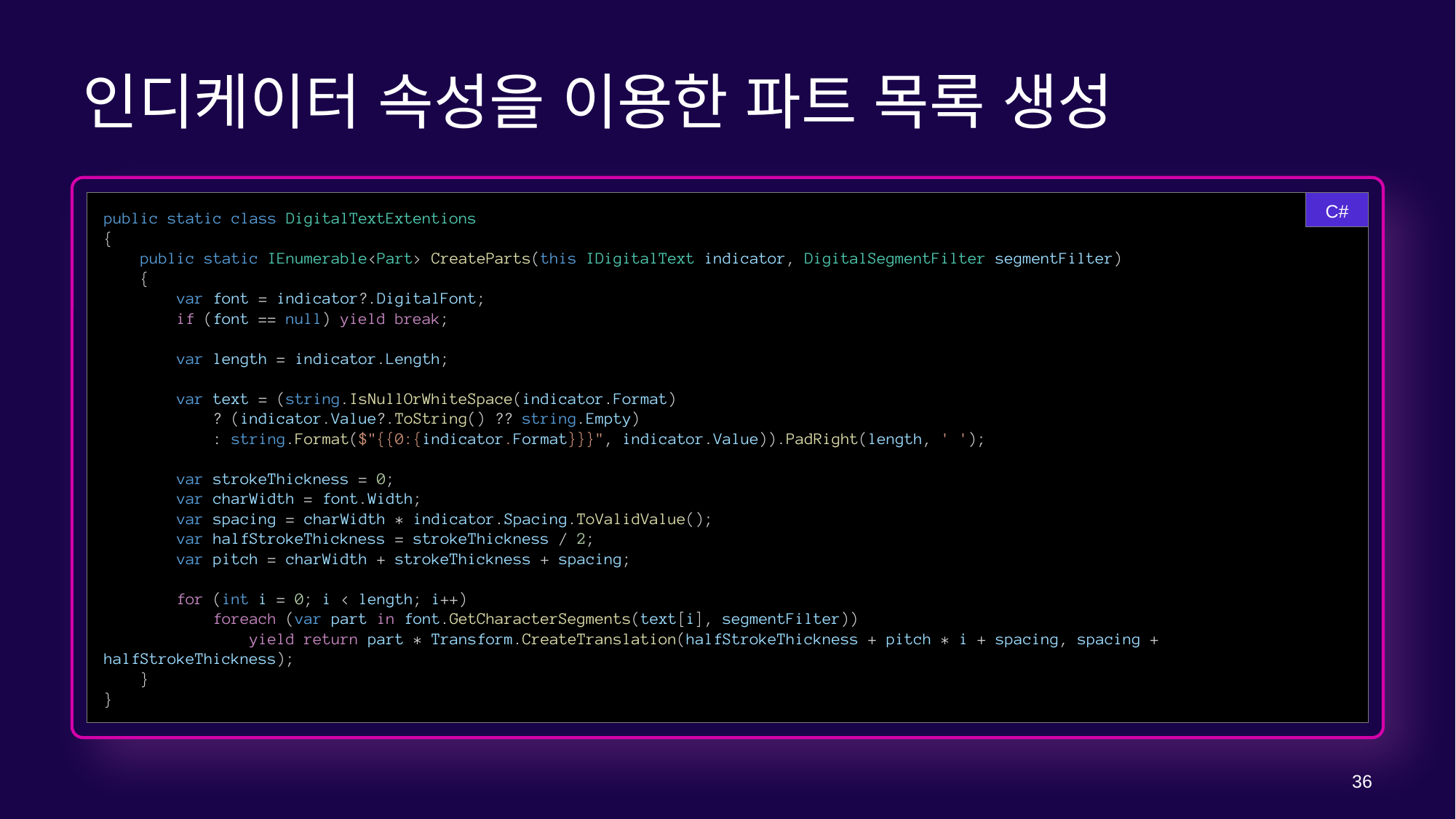

# 인디케이터 속성을 이용한 파트 목록 생성
C#
public static class DigitalTextExtentions
{
    public static IEnumerable<Part> CreateParts(this IDigitalText indicator, DigitalSegmentFilter segmentFilter)
    {
        var font = indicator?.DigitalFont;
        if (font == null) yield break;
        var length = indicator.Length;

        var text = (string.IsNullOrWhiteSpace(indicator.Format)
            ? (indicator.Value?.ToString() ?? string.Empty)
            : string.Format($"{{0:{indicator.Format}}}", indicator.Value)).PadRight(length, ' ');

        var strokeThickness = 0;
        var charWidth = font.Width;
        var spacing = charWidth * indicator.Spacing.ToValidValue();
        var halfStrokeThickness = strokeThickness / 2;
        var pitch = charWidth + strokeThickness + spacing;

        for (int i = 0; i < length; i++)
            foreach (var part in font.GetCharacterSegments(text[i], segmentFilter))
                yield return part * Transform.CreateTranslation(halfStrokeThickness + pitch * i + spacing, spacing + halfStrokeThickness);
    }
}
36